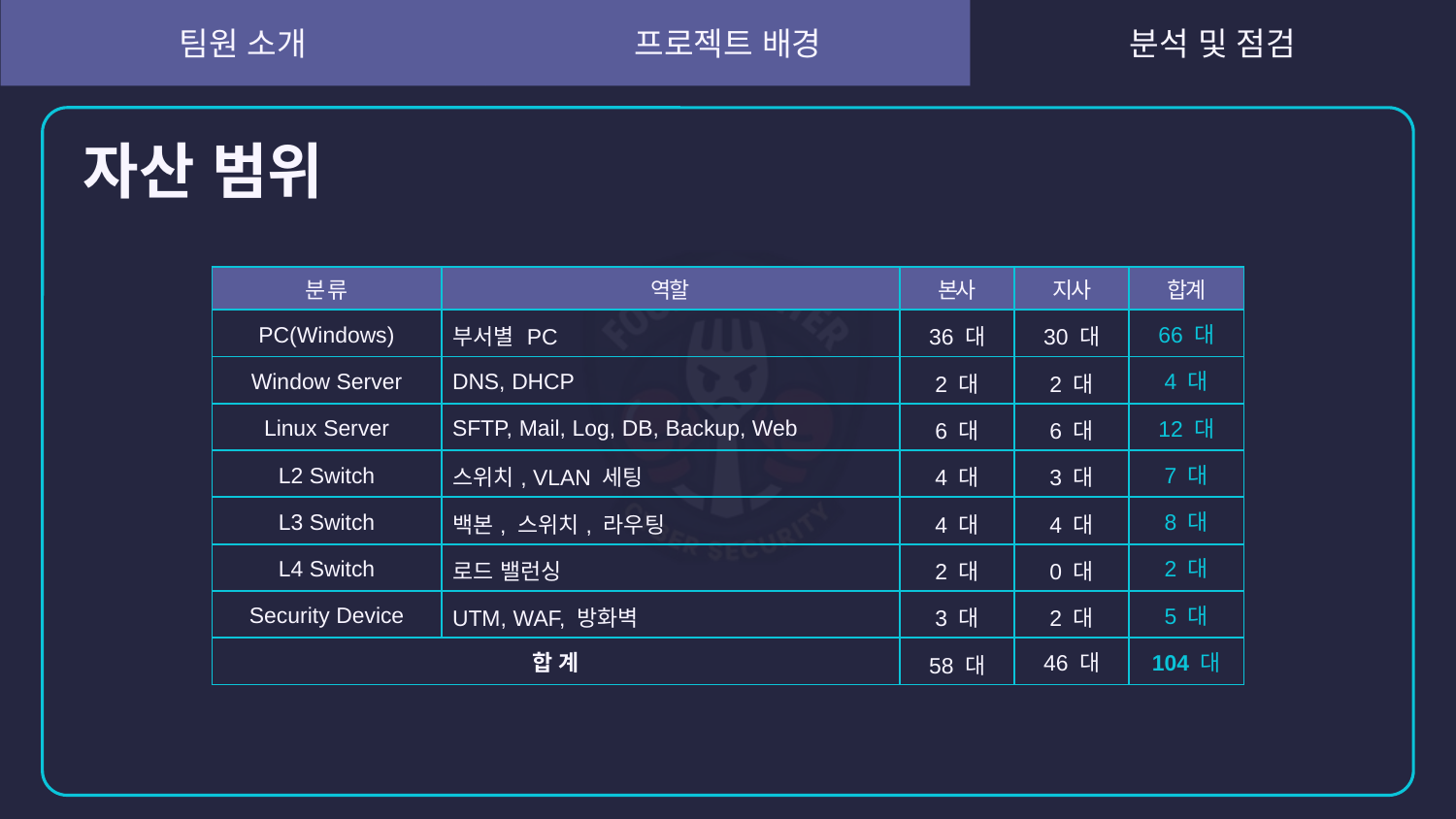

# 자산 범위
| 분 류 | 역할 | 본사 | 지사 | 합계 |
| --- | --- | --- | --- | --- |
| PC(Windows) | 부서별 PC | 36 대 | 30 대 | 66 대 |
| Window Server | DNS, DHCP | 2 대 | 2 대 | 4 대 |
| Linux Server | SFTP, Mail, Log, DB, Backup, Web | 6 대 | 6 대 | 12 대 |
| L2 Switch | 스위치, VLAN 세팅 | 4 대 | 3 대 | 7 대 |
| L3 Switch | 백본, 스위치, 라우팅 | 4 대 | 4 대 | 8 대 |
| L4 Switch | 로드 밸런싱 | 2 대 | 0 대 | 2 대 |
| Security Device | UTM, WAF, 방화벽 | 3 대 | 2 대 | 5 대 |
| 합 계 |  | 58 대 | 46 대 | 104 대 |